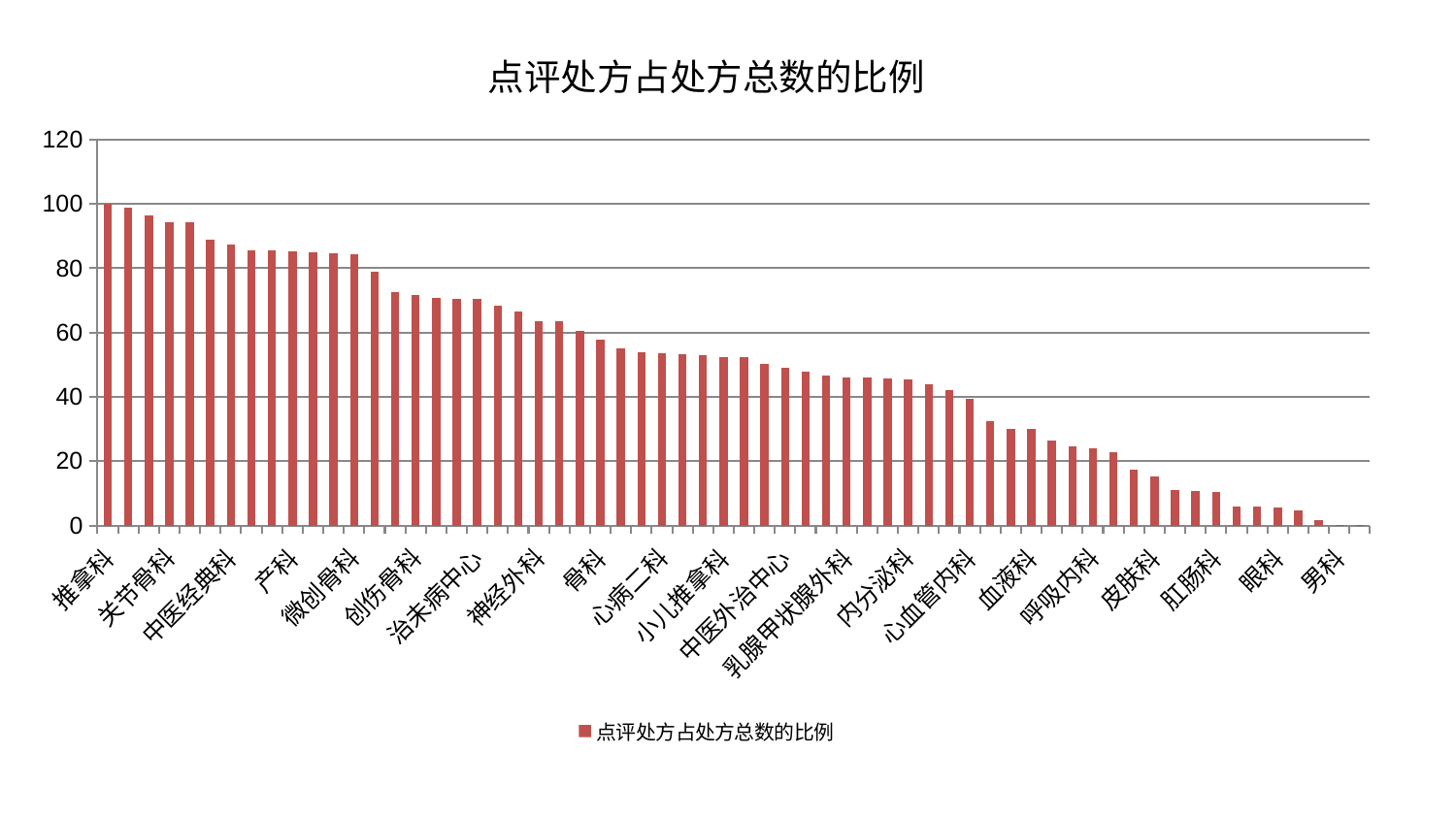

### Chart: 点评处方占处方总数的比例

| Category | 点评处方占处方总数的比例 |
|---|---|
| 推拿科 | 100.0 |
| 重症医学科 | 98.97332124549644 |
| 肾病科 | 96.30453557780505 |
| 关节骨科 | 94.38044597942122 |
| 心病三科 | 94.36523601177309 |
| 风湿病科 | 88.8663083163016 |
| 中医经典科 | 87.50365764715738 |
| 口腔科 | 85.559612568411 |
| 胸外科 | 85.51015577850593 |
| 产科 | 85.4108693489639 |
| 儿科 | 84.93660792916674 |
| 消化内科 | 84.55274561150124 |
| 微创骨科 | 84.44913107003364 |
| 小儿骨科 | 78.92472458109111 |
| 普通外科 | 72.48125648904507 |
| 创伤骨科 | 71.72398074906657 |
| 妇二科 | 70.68281390450846 |
| 脾胃病科 | 70.57815900984735 |
| 治未病中心 | 70.4364329740942 |
| 康复科 | 68.45686892029876 |
| 周围血管科 | 66.49446979527067 |
| 神经外科 | 63.62904814796904 |
| 肾脏内科 | 63.494395724632064 |
| 肝病科 | 60.596021221794445 |
| 骨科 | 57.70393076144126 |
| 肿瘤内科 | 54.96451443616577 |
| 西区重症医学科 | 53.87811084566451 |
| 心病二科 | 53.70452469272141 |
| 泌尿外科 | 53.17411125212447 |
| 妇科妇二科合并 | 53.07244535997123 |
| 小儿推拿科 | 52.48922626172478 |
| 显微骨科 | 52.47871620223244 |
| 老年医学科 | 50.2873779662684 |
| 中医外治中心 | 49.08471284752419 |
| 综合内科 | 47.855502088542046 |
| 心病一科 | 46.66433816204788 |
| 乳腺甲状腺外科 | 46.17734709242238 |
| 耳鼻喉科 | 46.092526685890604 |
| 脑病一科 | 45.62906538432748 |
| 内分泌科 | 45.434130524854844 |
| 妇科 | 43.83783847371755 |
| 身心医学科 | 42.10478261771606 |
| 心血管内科 | 39.462632461301176 |
| 脾胃科消化科合并 | 32.57936387026252 |
| 美容皮肤科 | 30.137847206022265 |
| 血液科 | 30.10431456194316 |
| 肝胆外科 | 26.52266602414913 |
| 神经内科 | 24.592704399097414 |
| 呼吸内科 | 23.84572424444833 |
| 脊柱骨科 | 22.81106626731826 |
| 运动损伤骨科 | 17.475304733525018 |
| 皮肤科 | 15.279692946655354 |
| 东区重症医学科 | 10.872343987944992 |
| 针灸科 | 10.822539430500935 |
| 肛肠科 | 10.526394866579931 |
| 脑病三科 | 6.023554440709133 |
| 东区肾病科 | 5.875591177184689 |
| 眼科 | 5.5105287676412855 |
| 脑病二科 | 4.7429260998241345 |
| 心病四科 | 1.7011072050310445 |
| 男科 | 0.0549530913120727 |
| 医院 | 0.013469509068914885 |
157